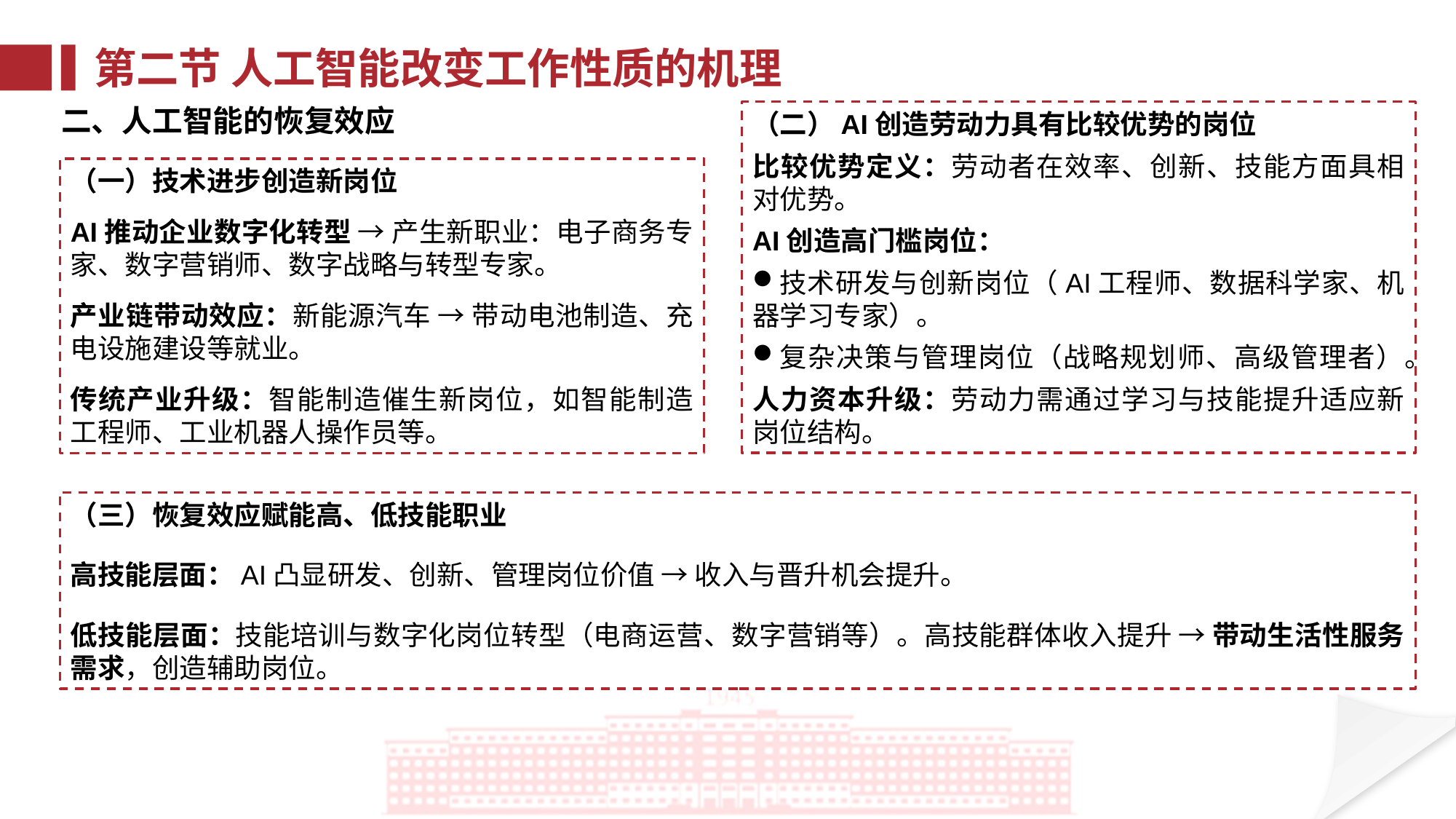

第二节 人工智能改变工作性质的机理
二、人工智能的恢复效应
（二）AI创造劳动力具有比较优势的岗位
比较优势定义：劳动者在效率、创新、技能方面具相对优势。
AI创造高门槛岗位：
技术研发与创新岗位（AI工程师、数据科学家、机器学习专家）。
复杂决策与管理岗位（战略规划师、高级管理者）。
人力资本升级：劳动力需通过学习与技能提升适应新岗位结构。
（一）技术进步创造新岗位
AI推动企业数字化转型 → 产生新职业：电子商务专家、数字营销师、数字战略与转型专家。
产业链带动效应：新能源汽车 → 带动电池制造、充电设施建设等就业。
传统产业升级：智能制造催生新岗位，如智能制造工程师、工业机器人操作员等。
（三）恢复效应赋能高、低技能职业
高技能层面：AI凸显研发、创新、管理岗位价值 → 收入与晋升机会提升。
低技能层面：技能培训与数字化岗位转型（电商运营、数字营销等）。高技能群体收入提升 → 带动生活性服务需求，创造辅助岗位。